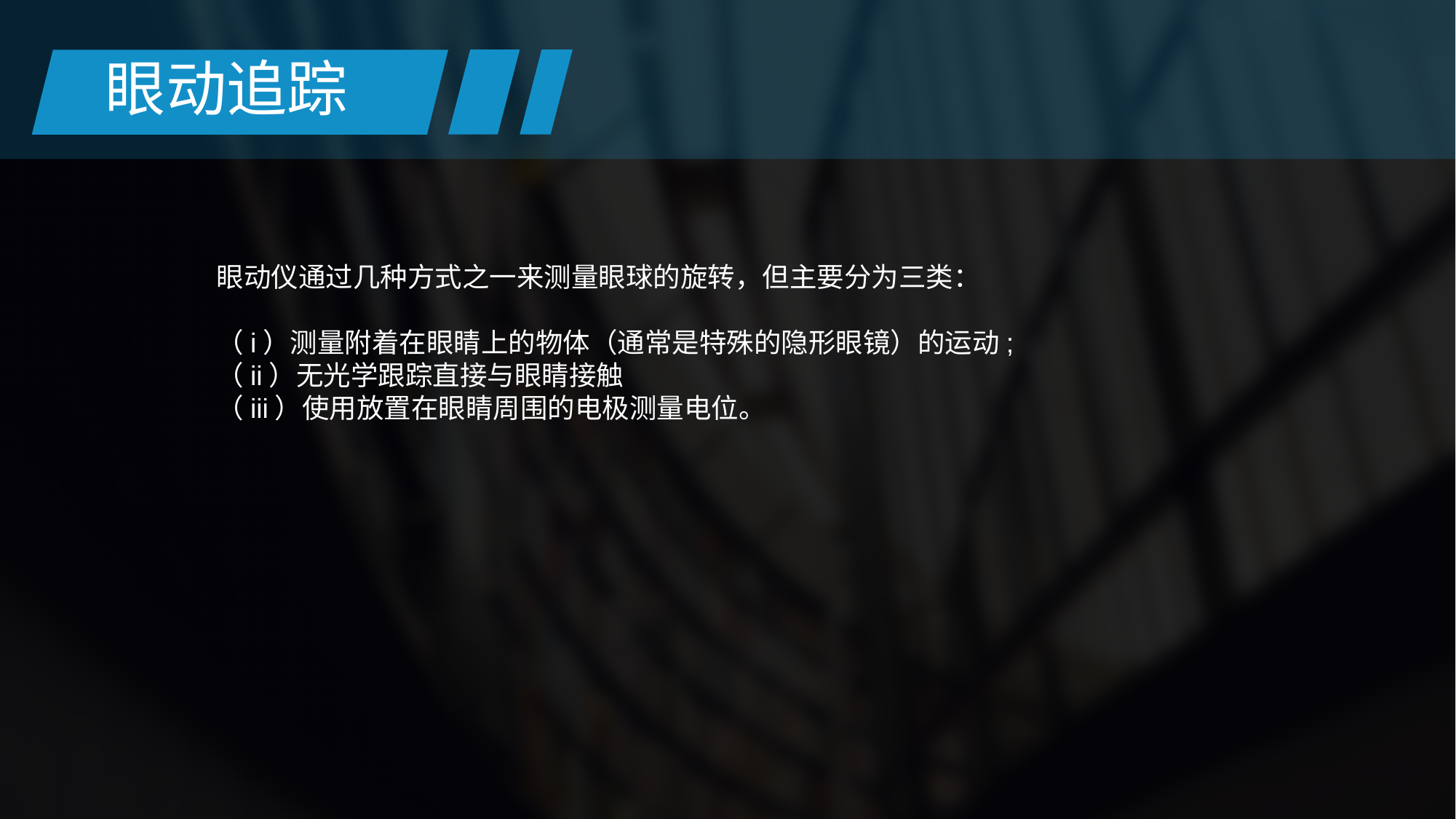

眼动追踪

眼动仪通过几种方式之一来测量眼球的旋转，但主要分为三类：

（i）测量附着在眼睛上的物体（通常是特殊的隐形眼镜）的运动;
（ii）无光学跟踪直接与眼睛接触
（iii）使用放置在眼睛周围的电极测量电位。